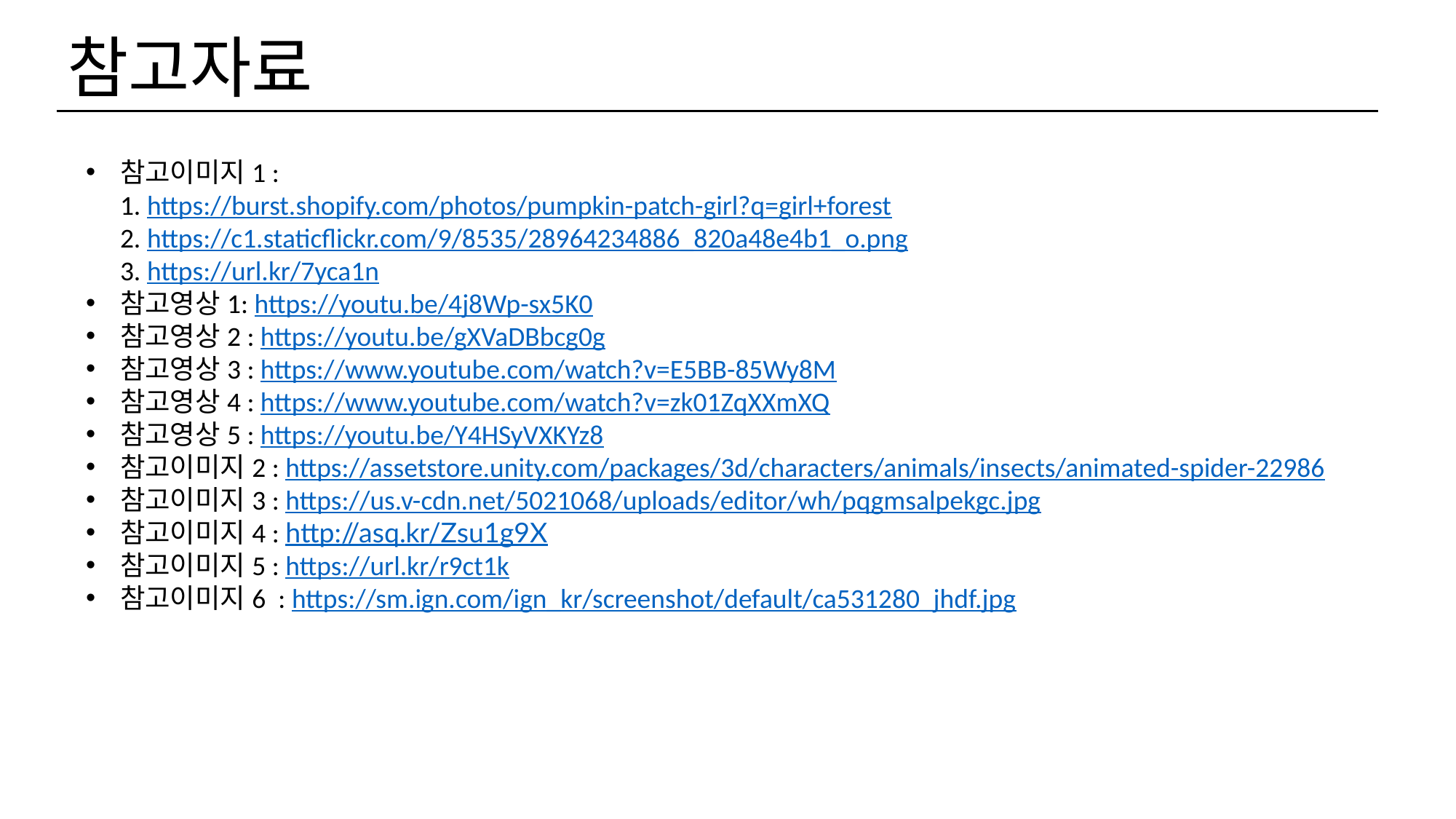

# 참고자료
참고이미지1 :
1. https://burst.shopify.com/photos/pumpkin-patch-girl?q=girl+forest
2. https://c1.staticflickr.com/9/8535/28964234886_820a48e4b1_o.png
3. https://url.kr/7yca1n
참고영상1: https://youtu.be/4j8Wp-sx5K0
참고영상2 : https://youtu.be/gXVaDBbcg0g
참고영상3 : https://www.youtube.com/watch?v=E5BB-85Wy8M
참고영상4 : https://www.youtube.com/watch?v=zk01ZqXXmXQ
참고영상5 : https://youtu.be/Y4HSyVXKYz8
참고이미지2 : https://assetstore.unity.com/packages/3d/characters/animals/insects/animated-spider-22986
참고이미지3 : https://us.v-cdn.net/5021068/uploads/editor/wh/pqgmsalpekgc.jpg
참고이미지4 : http://asq.kr/Zsu1g9X
참고이미지5 : https://url.kr/r9ct1k
참고이미지6  : https://sm.ign.com/ign_kr/screenshot/default/ca531280_jhdf.jpg